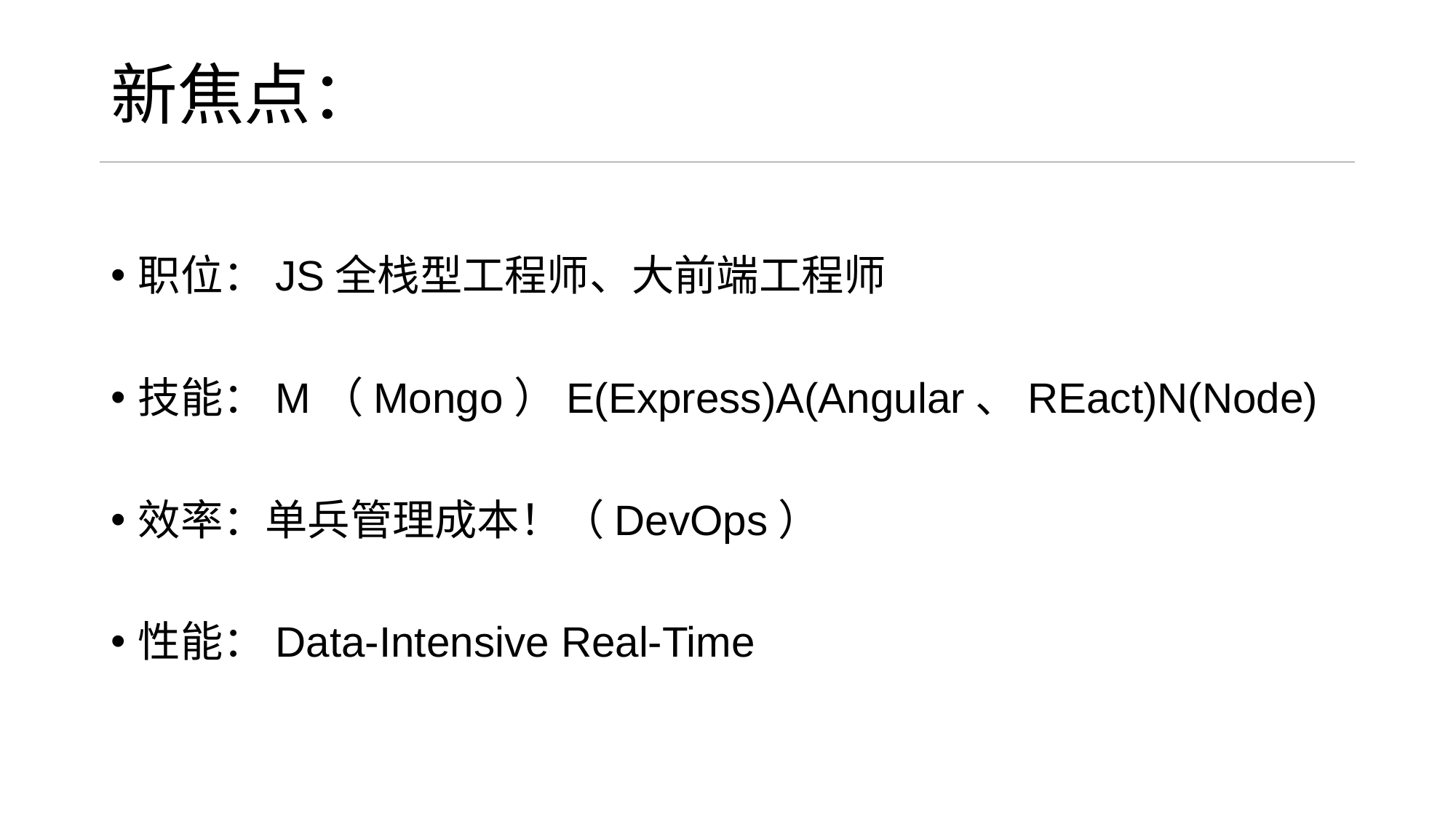

# 新焦点：

职位：JS全栈型工程师、大前端工程师

技能：M（Mongo）E(Express)A(Angular、REact)N(Node)

效率：单兵管理成本！（DevOps）

性能：Data-Intensive Real-Time